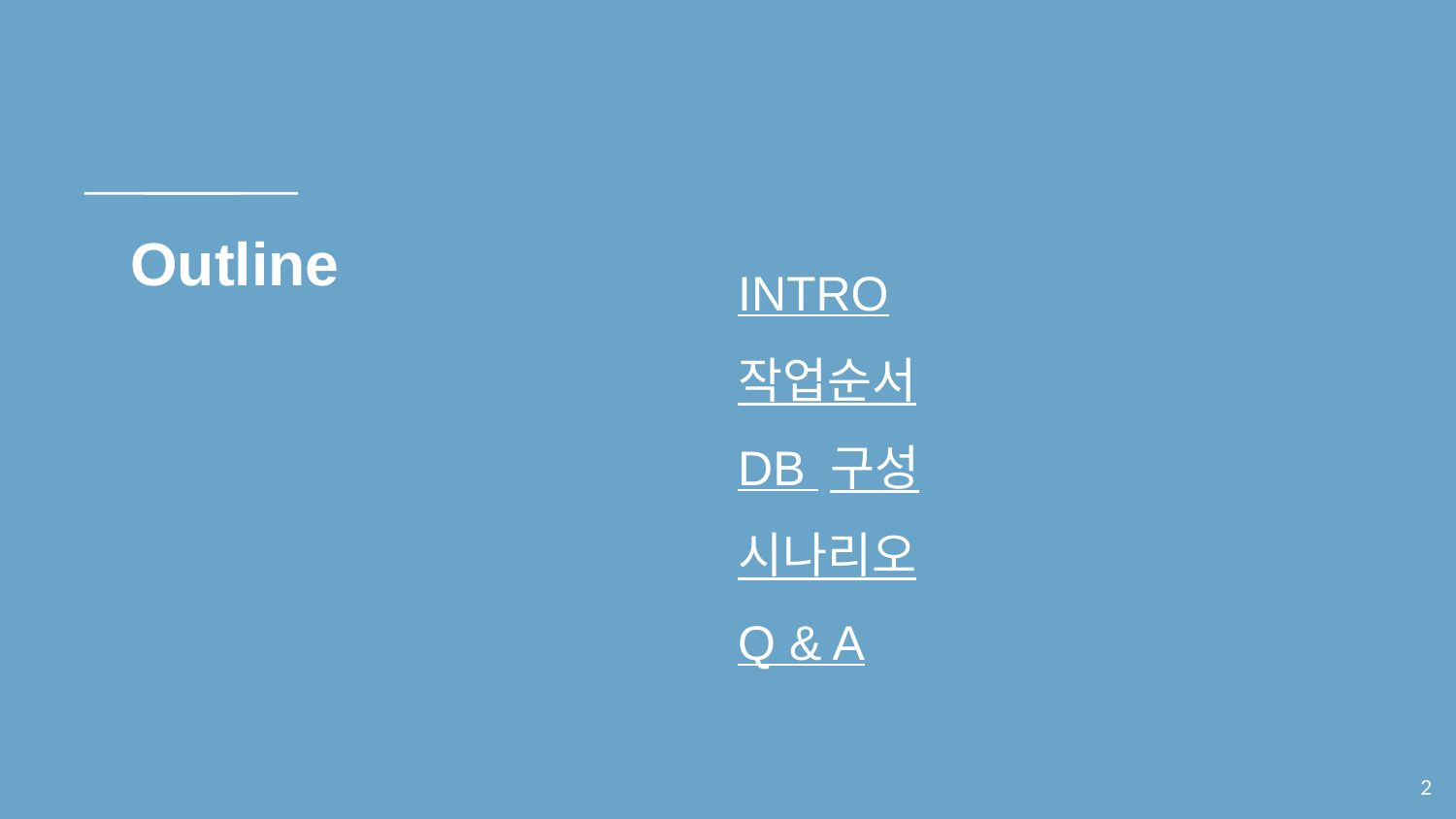

# Outline
INTRO
작업순서
DB 구성
시나리오
Q & A

2